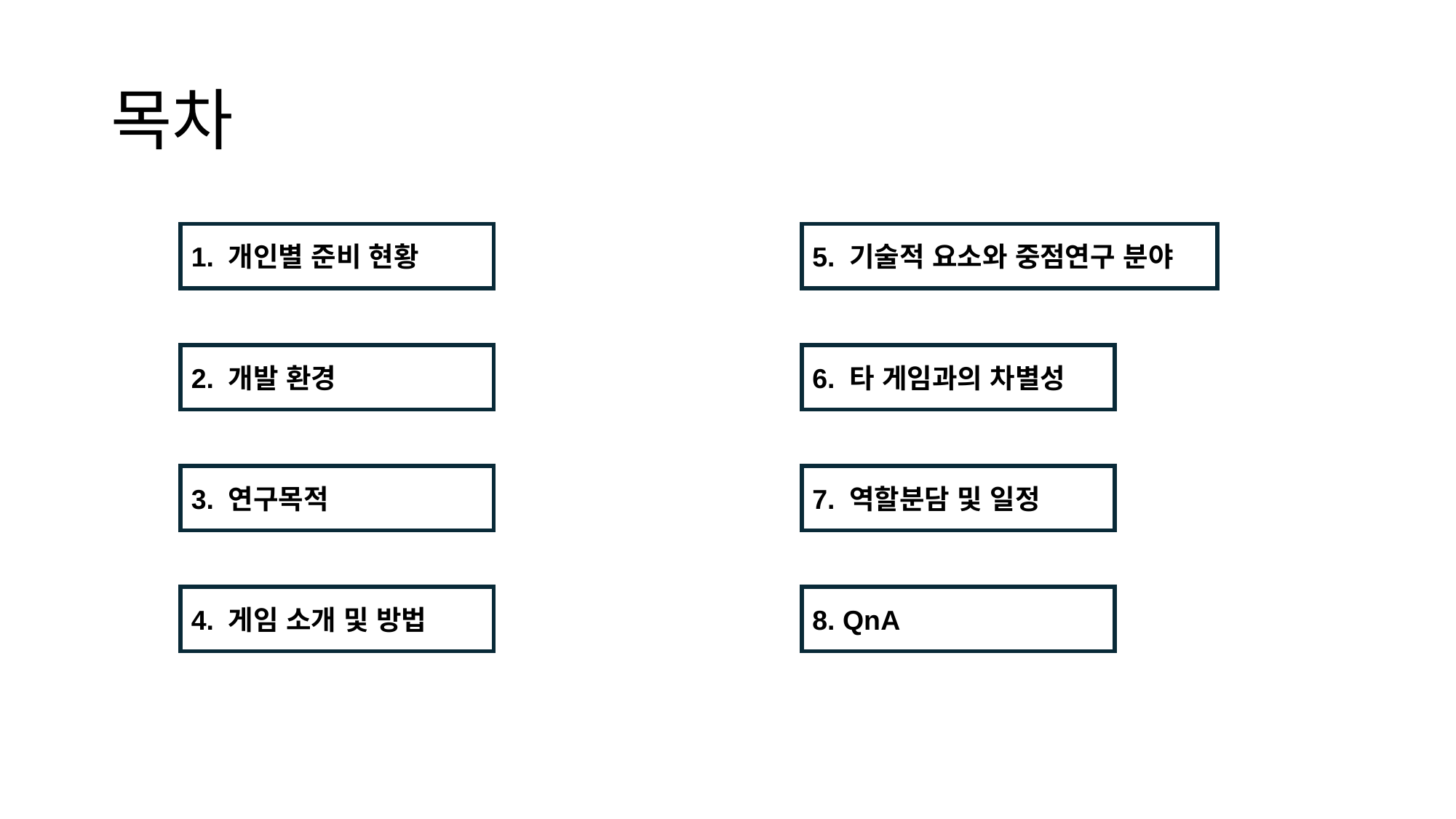

# 목차
1. 개인별 준비 현황
5. 기술적 요소와 중점연구 분야
2. 개발 환경
6. 타 게임과의 차별성
3. 연구목적
7. 역할분담 및 일정
4. 게임 소개 및 방법
8. QnA